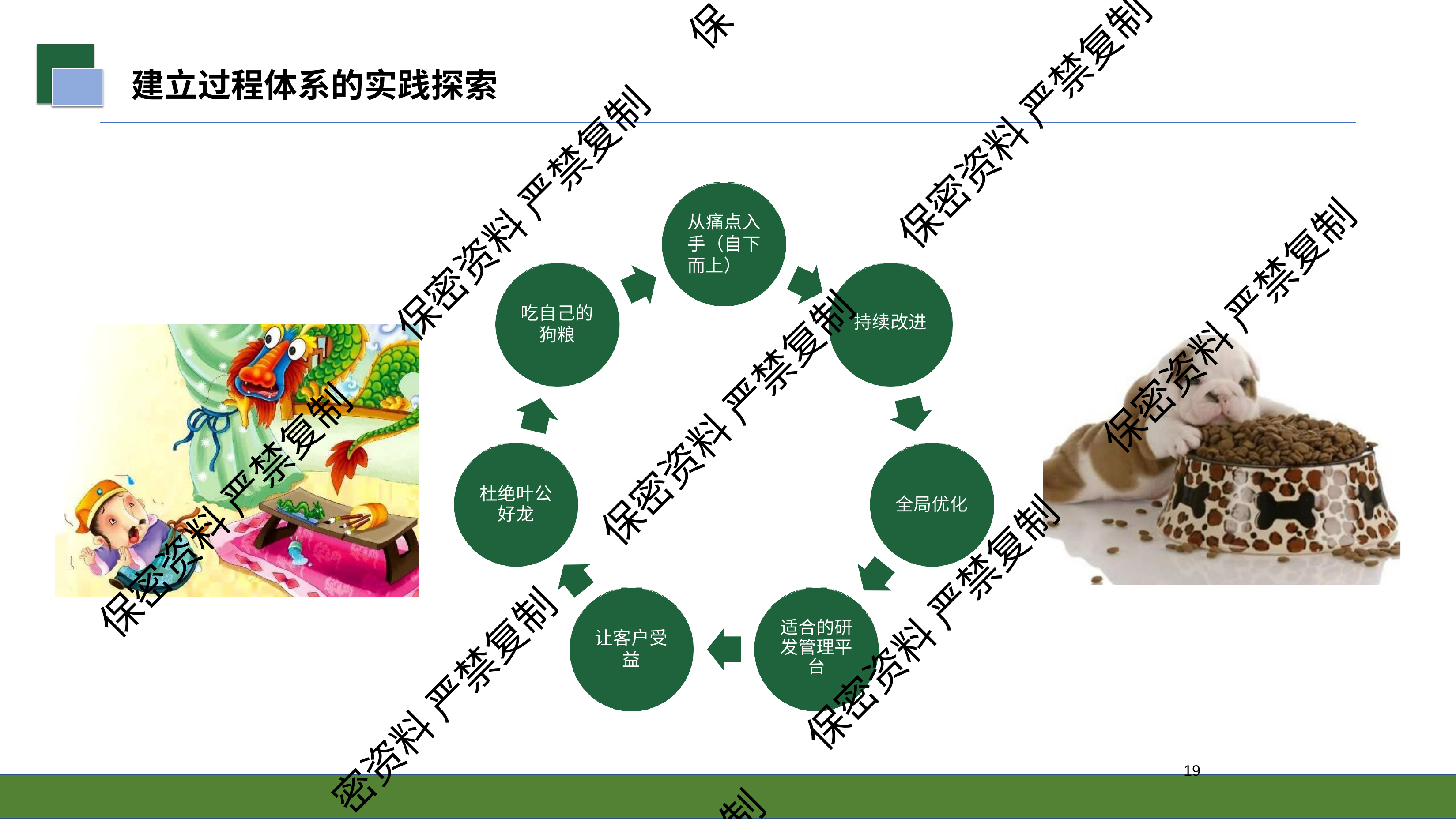

保
# 建立过程体系的实践探索
保密资料 严禁复制

保密资料 严禁复制
从痛点入 手（自下 而上）

吃自己的 狗粮
保密资料 严禁复制
持续改进

保密资料 严禁复制

杜绝叶公 好龙
保密资料 严禁复制
全局优化
保密资料 严禁复制
适合的研 发管理平 台
让客户受 益

密资料 严禁复制
19
制